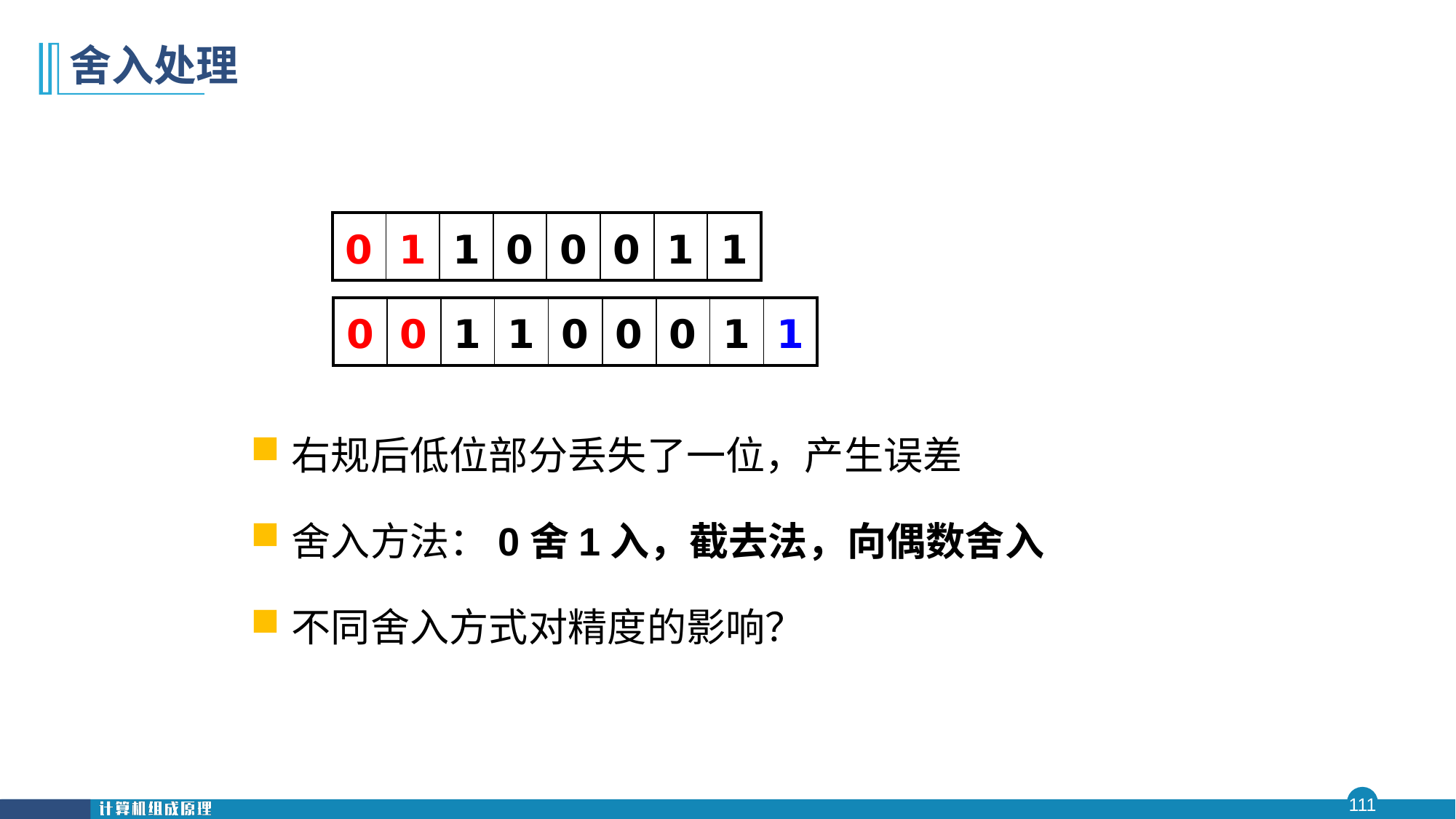

# 舍入处理
| 0 | 1 | 1 | 0 | 0 | 0 | 1 | 1 |
| --- | --- | --- | --- | --- | --- | --- | --- |
| 0 | 0 | 1 | 1 | 0 | 0 | 0 | 1 | 1 |
| --- | --- | --- | --- | --- | --- | --- | --- | --- |
右规后低位部分丢失了一位，产生误差
舍入方法：0舍1入，截去法，向偶数舍入
不同舍入方式对精度的影响？